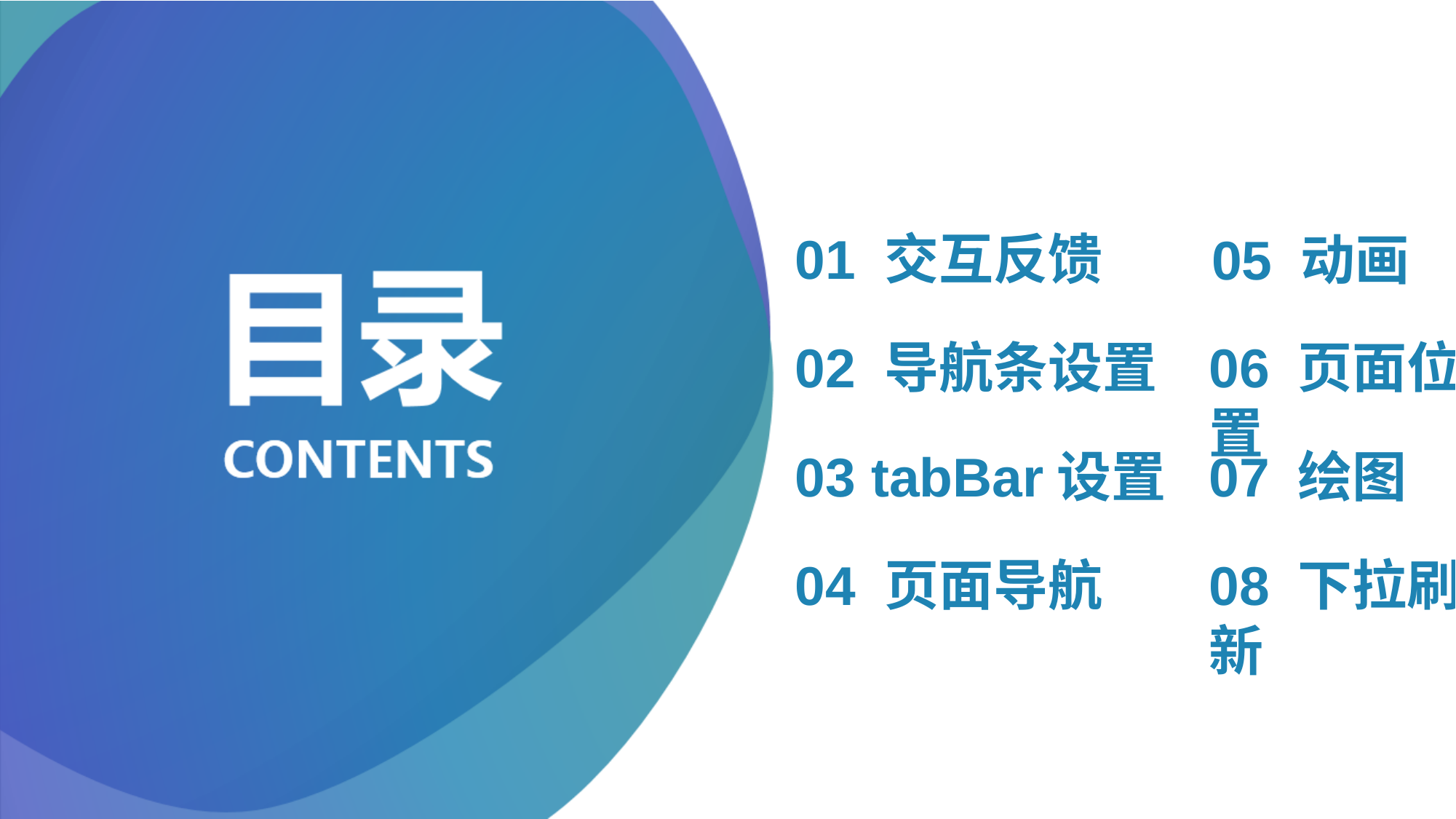

01 交互反馈
05 动画
02 导航条设置
06 页面位置
03 tabBar设置
07 绘图
04 页面导航
08 下拉刷新